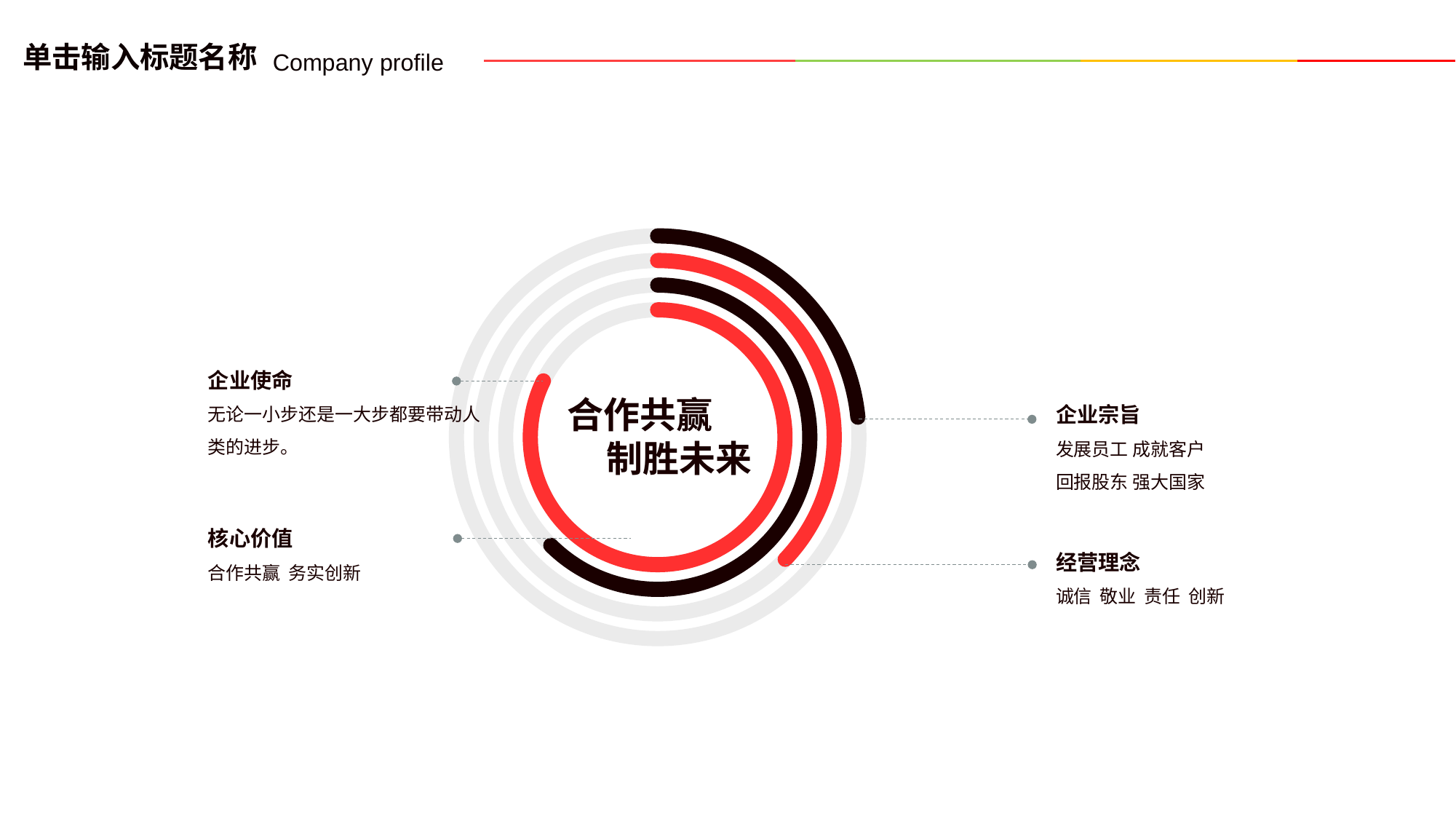

单击输入标题名称
Company profile

企业使命
无论一小步还是一大步都要带动人类的进步。
合作共赢
制胜未来
企业宗旨
发展员工 成就客户
回报股东 强大国家
核心价值
合作共赢  务实创新
经营理念
诚信  敬业  责任  创新